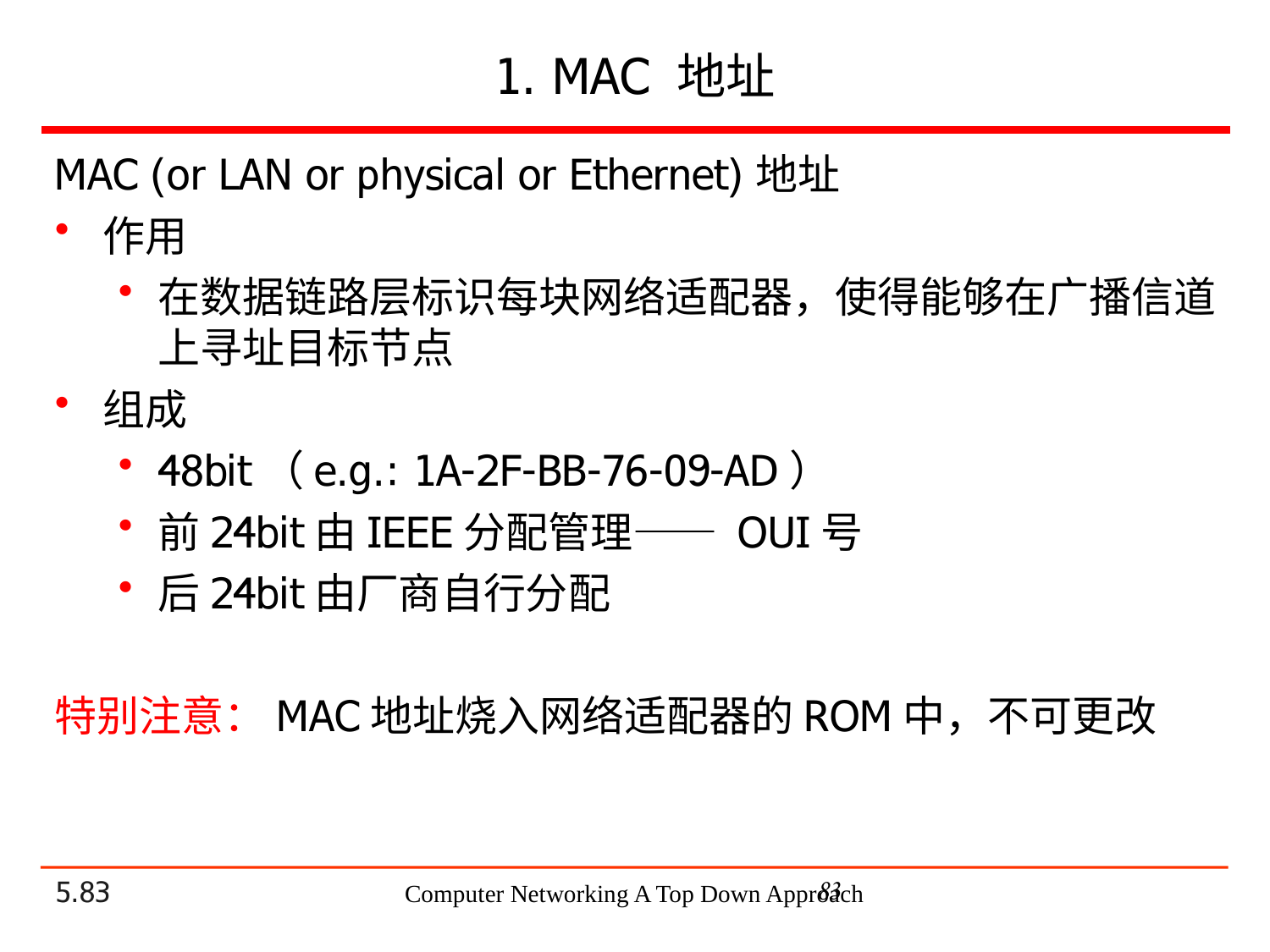

# 1. MAC 地址
MAC (or LAN or physical or Ethernet)地址
作用
在数据链路层标识每块网络适配器，使得能够在广播信道上寻址目标节点
组成
48bit（e.g.: 1A-2F-BB-76-09-AD）
前24bit由IEEE分配管理—— OUI号
后24bit由厂商自行分配

特别注意：MAC地址烧入网络适配器的ROM中，不可更改
83